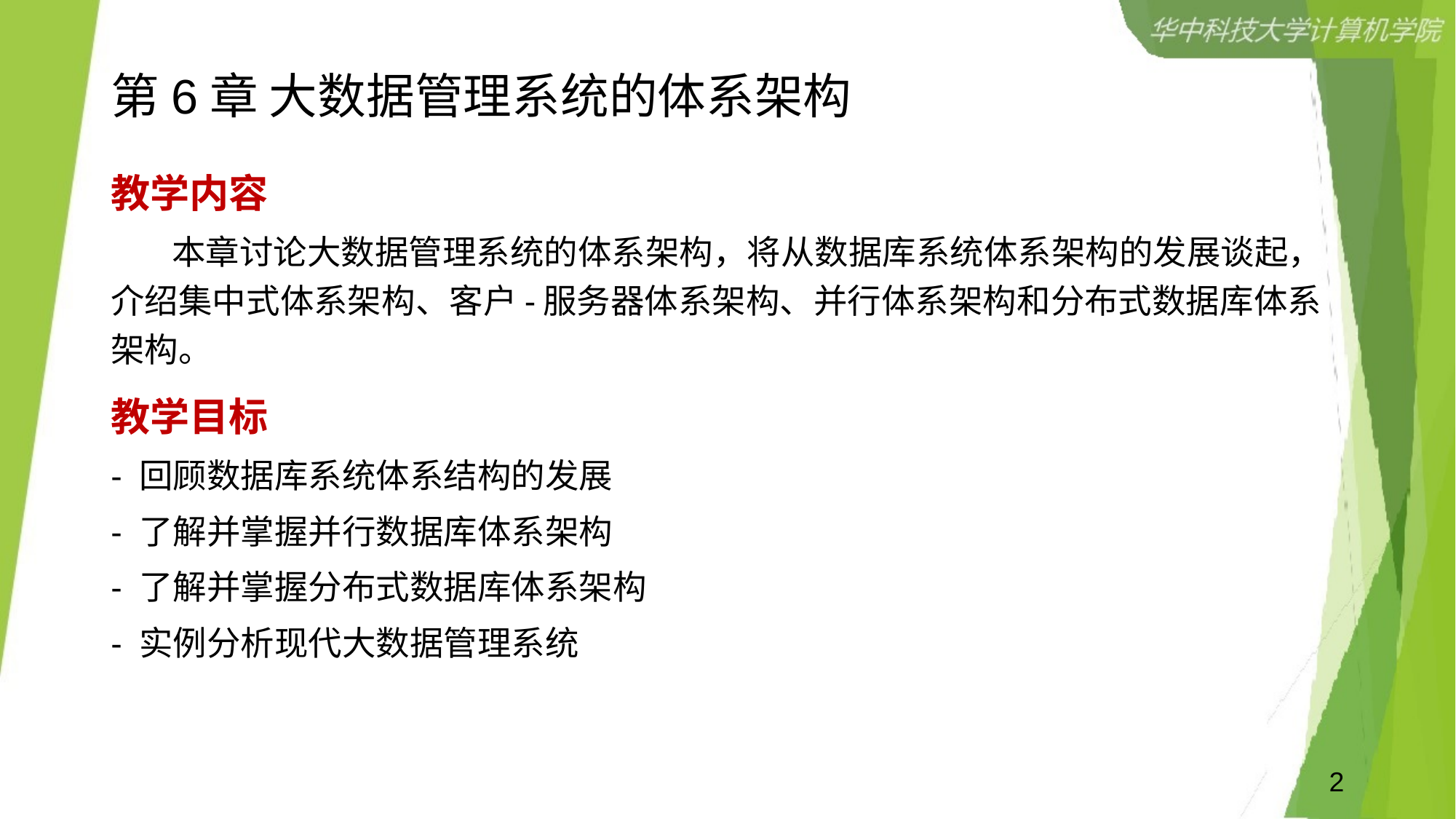

# 第6章 大数据管理系统的体系架构
教学内容
       本章讨论大数据管理系统的体系架构，将从数据库系统体系架构的发展谈起，介绍集中式体系架构、客户-服务器体系架构、并行体系架构和分布式数据库体系架构。
教学目标
- 回顾数据库系统体系结构的发展
- 了解并掌握并行数据库体系架构
- 了解并掌握分布式数据库体系架构
- 实例分析现代大数据管理系统
2